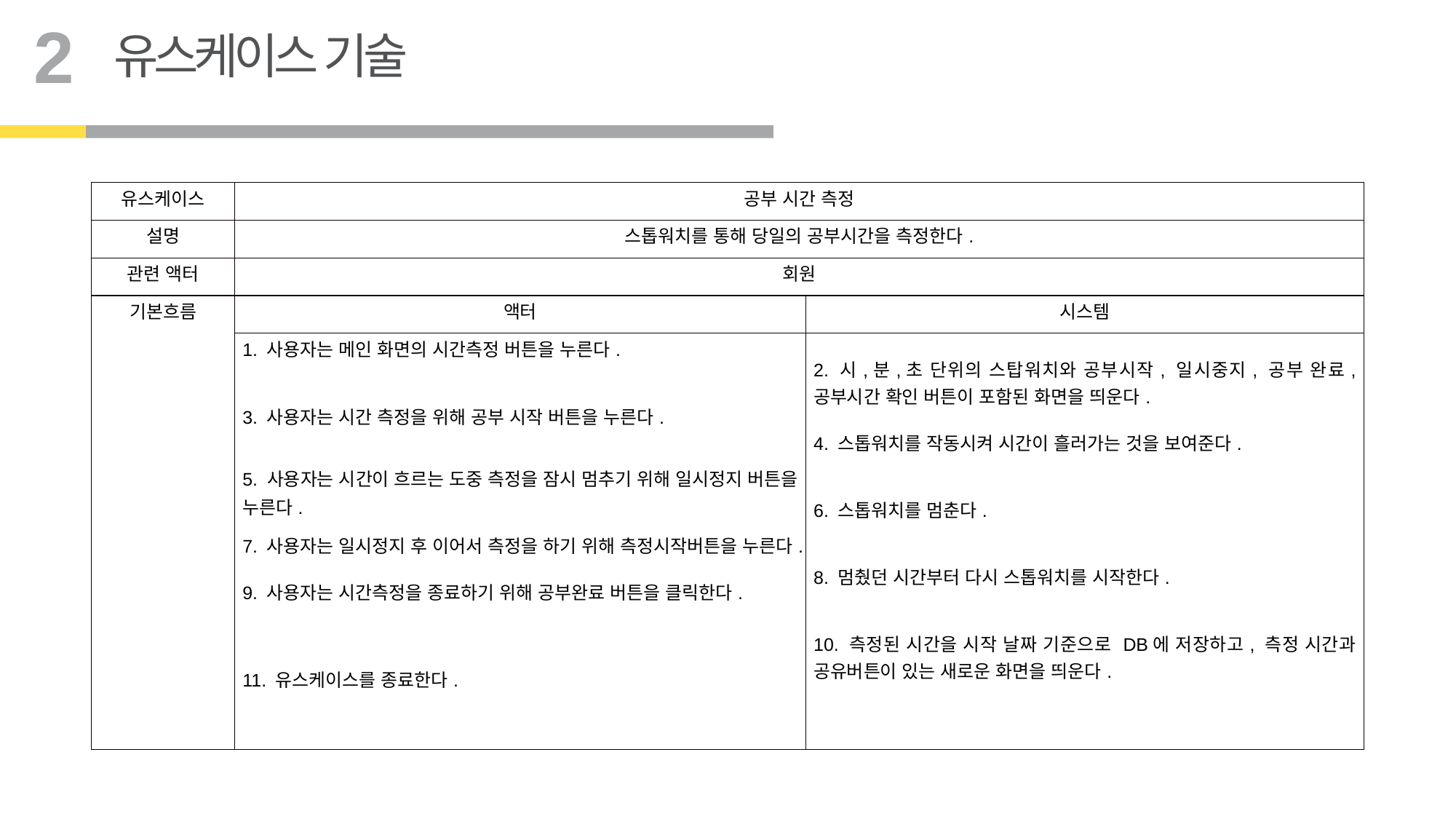

2
유스케이스 기술

| 유스케이스 | 공부 시간 측정 |  |
| --- | --- | --- |
| 설명 | 스톱워치를 통해 당일의 공부시간을 측정한다. |  |
| 관련 액터 | 회원 |  |
| 기본흐름 | 액터 | 시스템 |
|  | 1. 사용자는 메인 화면의 시간측정 버튼을 누른다. 3. 사용자는 시간 측정을 위해 공부 시작 버튼을 누른다. 5. 사용자는 시간이 흐르는 도중 측정을 잠시 멈추기 위해 일시정지 버튼을 누른다. 7. 사용자는 일시정지 후 이어서 측정을 하기 위해 측정시작버튼을 누른다. 9. 사용자는 시간측정을 종료하기 위해 공부완료 버튼을 클릭한다. 11. 유스케이스를 종료한다. | 2. 시,분,초 단위의 스탑워치와 공부시작, 일시중지, 공부 완료, 공부시간 확인 버튼이 포함된 화면을 띄운다. 4. 스톱워치를 작동시켜 시간이 흘러가는 것을 보여준다. 6. 스톱워치를 멈춘다. 8. 멈췄던 시간부터 다시 스톱워치를 시작한다. 10. 측정된 시간을 시작 날짜 기준으로 DB에 저장하고, 측정 시간과 공유버튼이 있는 새로운 화면을 띄운다. |